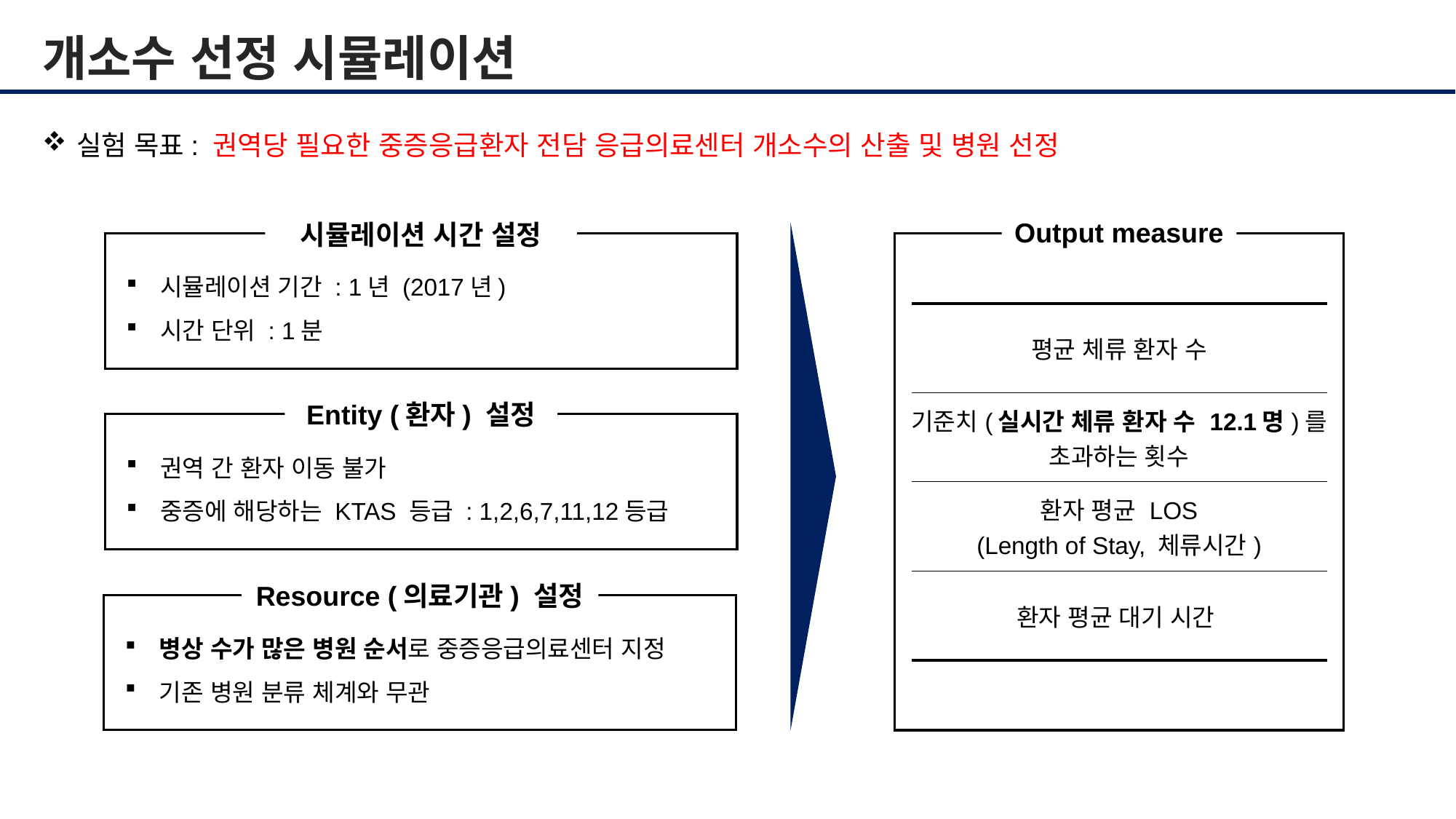

개소수 선정 시뮬레이션
실험 목표: 권역당 필요한 중증응급환자 전담 응급의료센터 개소수의 산출 및 병원 선정
Output measure
시뮬레이션 시간 설정

시뮬레이션 기간 : 1년 (2017년)
시간 단위 : 1분
Entity (환자) 설정

권역 간 환자 이동 불가
중증에 해당하는 KTAS 등급 : 1,2,6,7,11,12등급
Resource (의료기관) 설정

병상 수가 많은 병원 순서로 중증응급의료센터 지정
기존 병원 분류 체계와 무관

| 평균 체류 환자 수 |
| --- |
| 기준치(실시간 체류 환자 수 12.1명)를 초과하는 횟수 |
| 환자 평균 LOS (Length of Stay, 체류시간) |
| 환자 평균 대기 시간 |